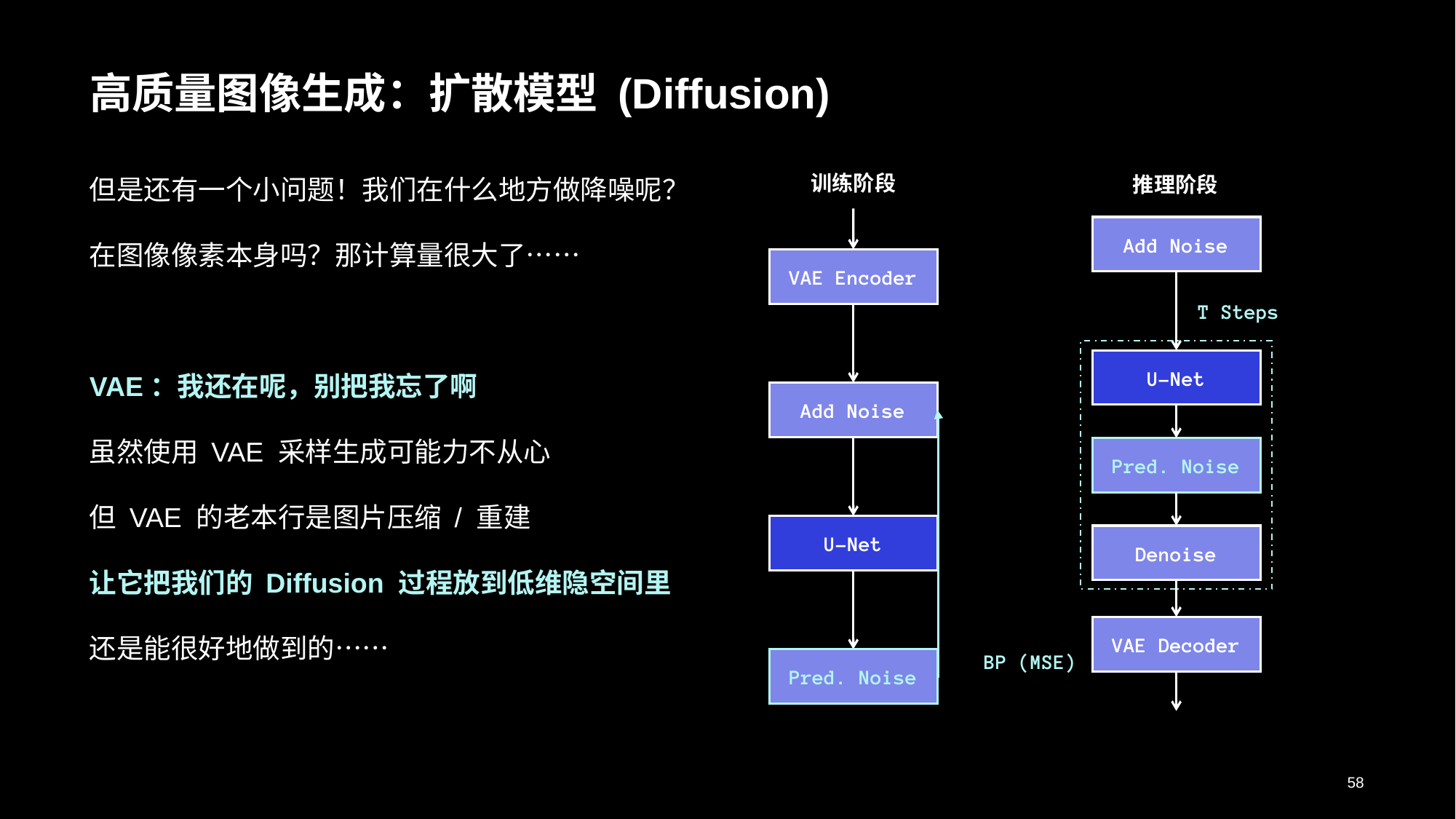

# 高质量图像生成：扩散模型 (Diffusion)
训练阶段
推理阶段
但是还有一个小问题！我们在什么地方做降噪呢？

在图像像素本身吗？那计算量很大了……

VAE：我还在呢，别把我忘了啊

虽然使用 VAE 采样生成可能力不从心

但 VAE 的老本行是图片压缩 / 重建

让它把我们的 Diffusion 过程放到低维隐空间里

还是能很好地做到的……
Add Noise
VAE Encoder
T Steps

U-Net
Add Noise
Pred. Noise
U-Net
Denoise
VAE Decoder
BP (MSE)
Pred. Noise
58